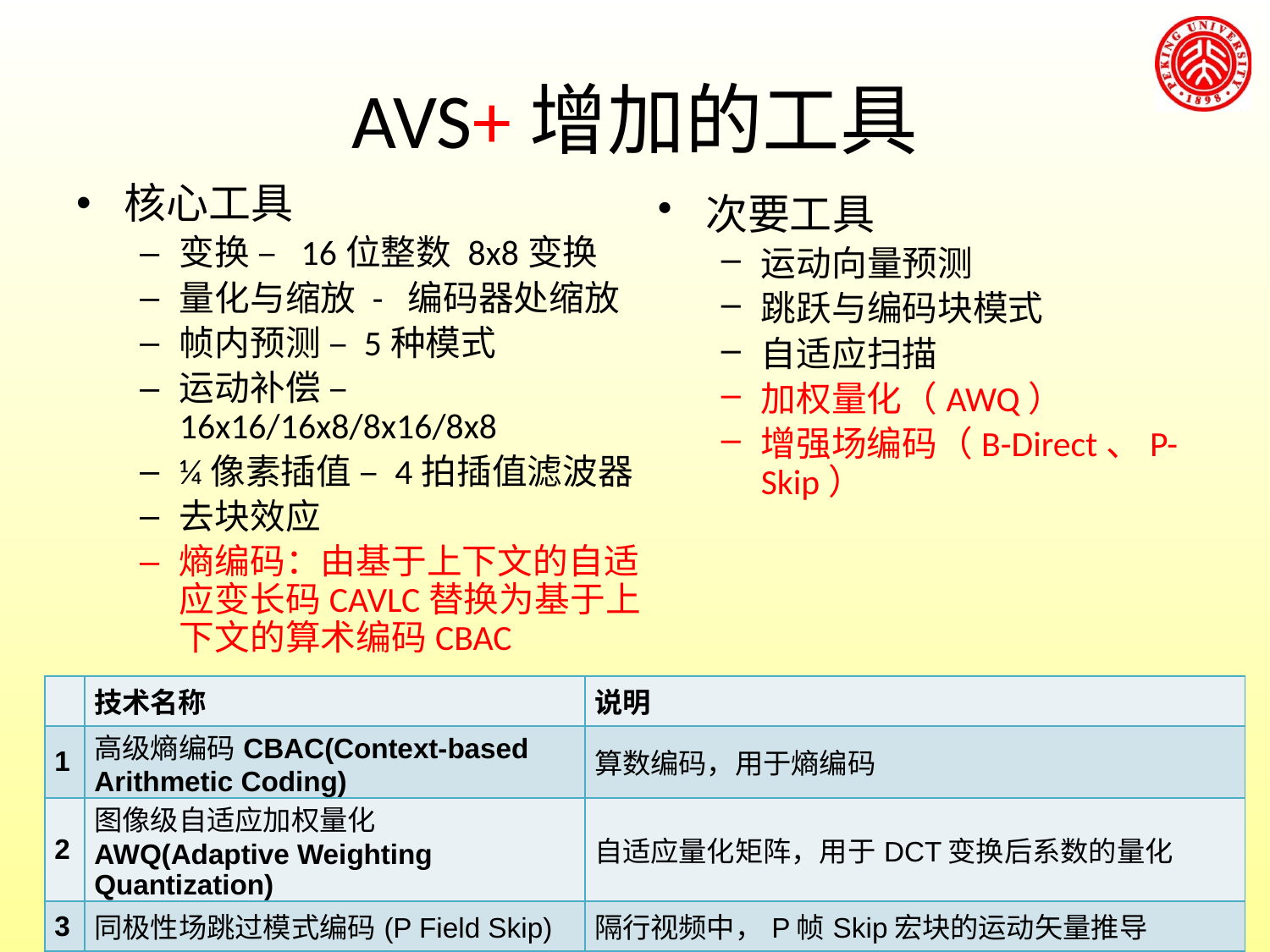

# AVS+增加的工具
核心工具
变换 –  16位整数 8x8变换
量化与缩放 -  编码器处缩放
帧内预测 – 5种模式
运动补偿 – 16x16/16x8/8x16/8x8
¼像素插值 – 4拍插值滤波器
去块效应
熵编码：由基于上下文的自适应变长码CAVLC替换为基于上下文的算术编码CBAC
次要工具
运动向量预测
跳跃与编码块模式
自适应扫描
加权量化（AWQ）
增强场编码（B-Direct、P-Skip）
|  | 技术名称 | 说明 |
| --- | --- | --- |
| 1 | 高级熵编码CBAC(Context-based Arithmetic Coding) | 算数编码，用于熵编码 |
| 2 | 图像级自适应加权量化AWQ(Adaptive Weighting Quantization) | 自适应量化矩阵，用于DCT变换后系数的量化 |
| 3 | 同极性场跳过模式编码(P Field Skip) | 隔行视频中，P帧Skip宏块的运动矢量推导 |
| 4 | 增强场编码技术(B field Enhanced) | 隔行视频中，B帧Skip与Direct宏块的运动矢量推导 |